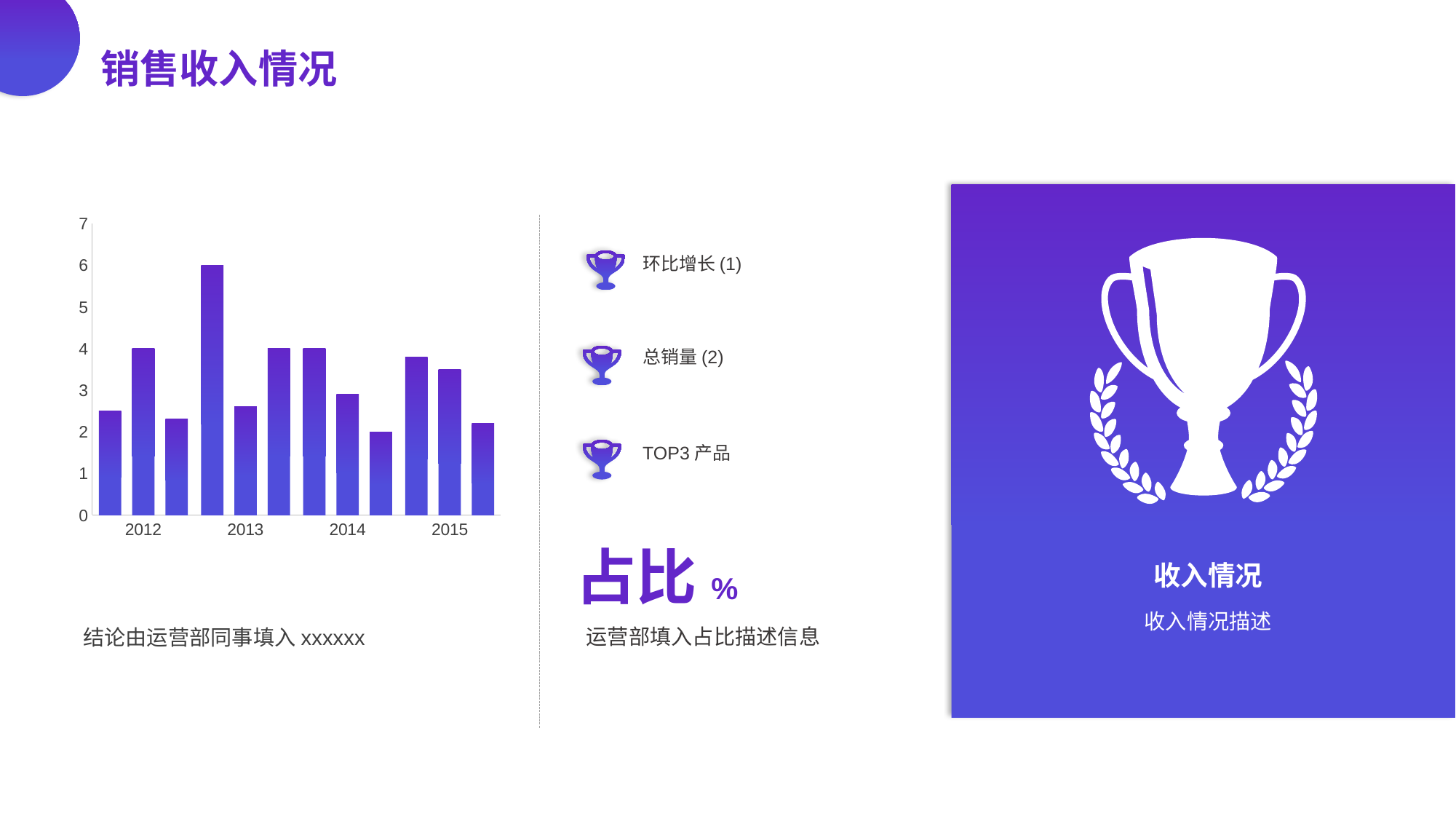

销售收入情况

### Chart

| Category | Series 1 | Series 2 | Series 3 |
|---|---|---|---|
| 2012 | 2.5 | 4.0 | 2.3 |
| 2013 | 6.0 | 2.6 | 4.0 |
| 2014 | 4.0 | 2.9 | 2.0 |
| 2015 | 3.8 | 3.5 | 2.2 |

环比增长(1)

总销量(2)

TOP3产品

占比%
收入情况
收入情况描述
运营部填入占比描述信息
结论由运营部同事填入xxxxxx